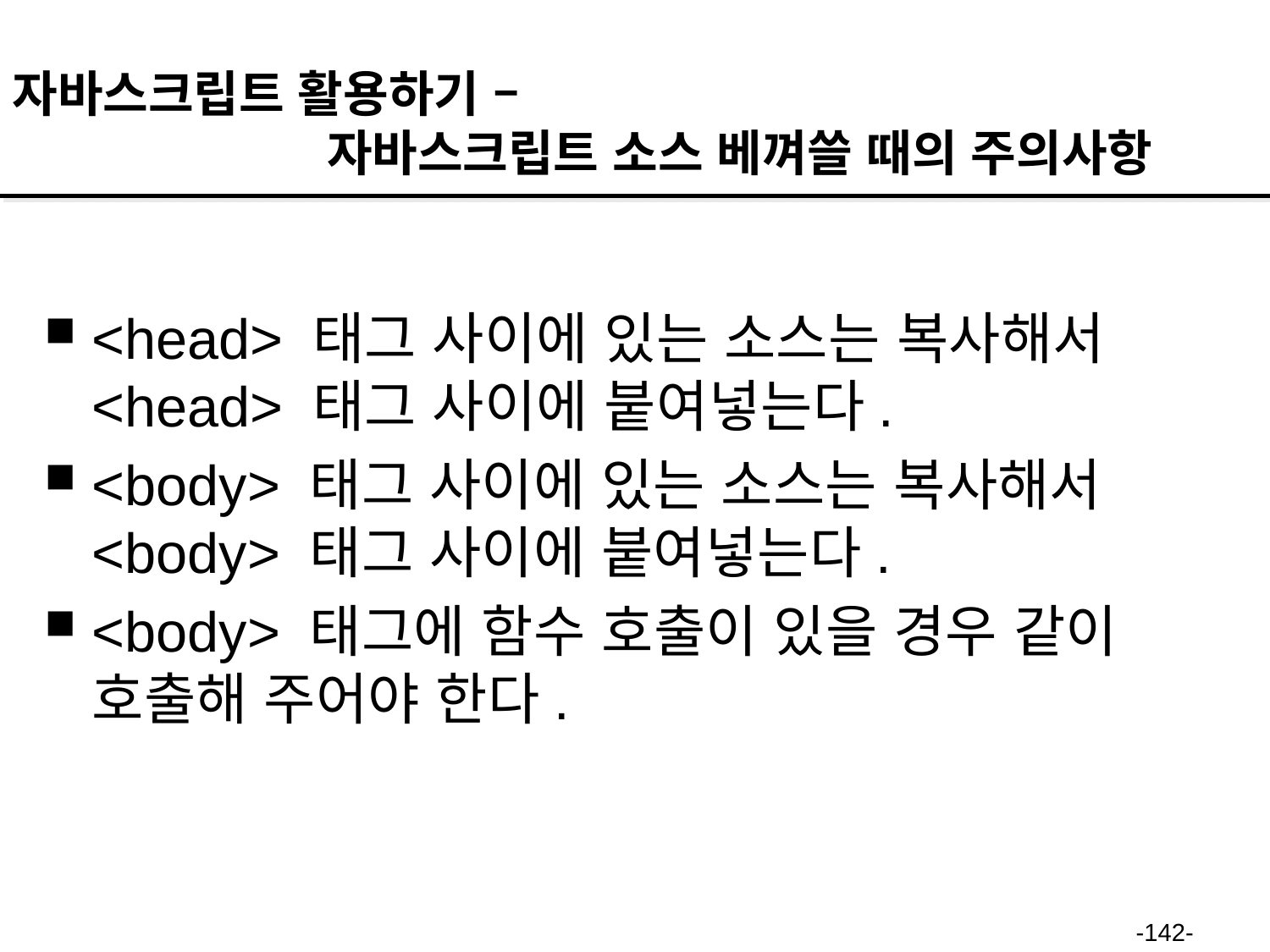

자바스크립트 활용하기 –
                      자바스크립트 소스 베껴쓸 때의 주의사항
<head> 태그 사이에 있는 소스는 복사해서 <head> 태그 사이에 붙여넣는다.
<body> 태그 사이에 있는 소스는 복사해서 <body> 태그 사이에 붙여넣는다.
<body> 태그에 함수 호출이 있을 경우 같이 호출해 주어야 한다.
-142-